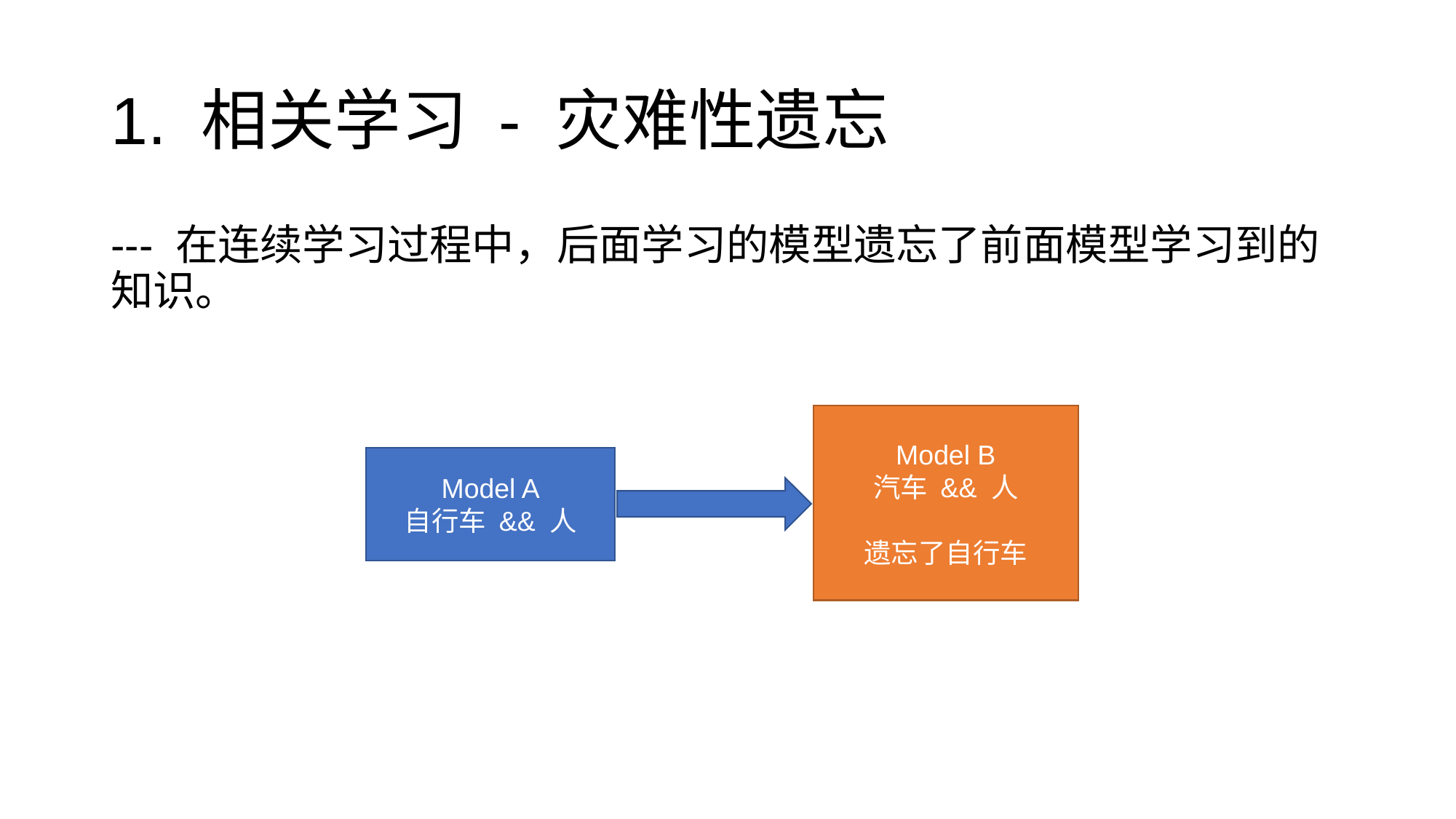

BBAAD9C20180234D78A0072836F0BB3012B9B2041839DB20AAD98F35B1362B85FB43BD38D1613B0322692508C84609EB4DF9215A11D0FB411BBFC250765E2BD724FC08ADEA24864784822F676F224AE14FD0EFB37CBD3F27A8D6E1970E146C48DF862B9DFE3
# 1. 相关学习 - 灾难性遗忘
--- 在连续学习过程中，后面学习的模型遗忘了前面模型学习到的知识。

Model B
汽车 && 人

遗忘了自行车
Model A
自行车 && 人